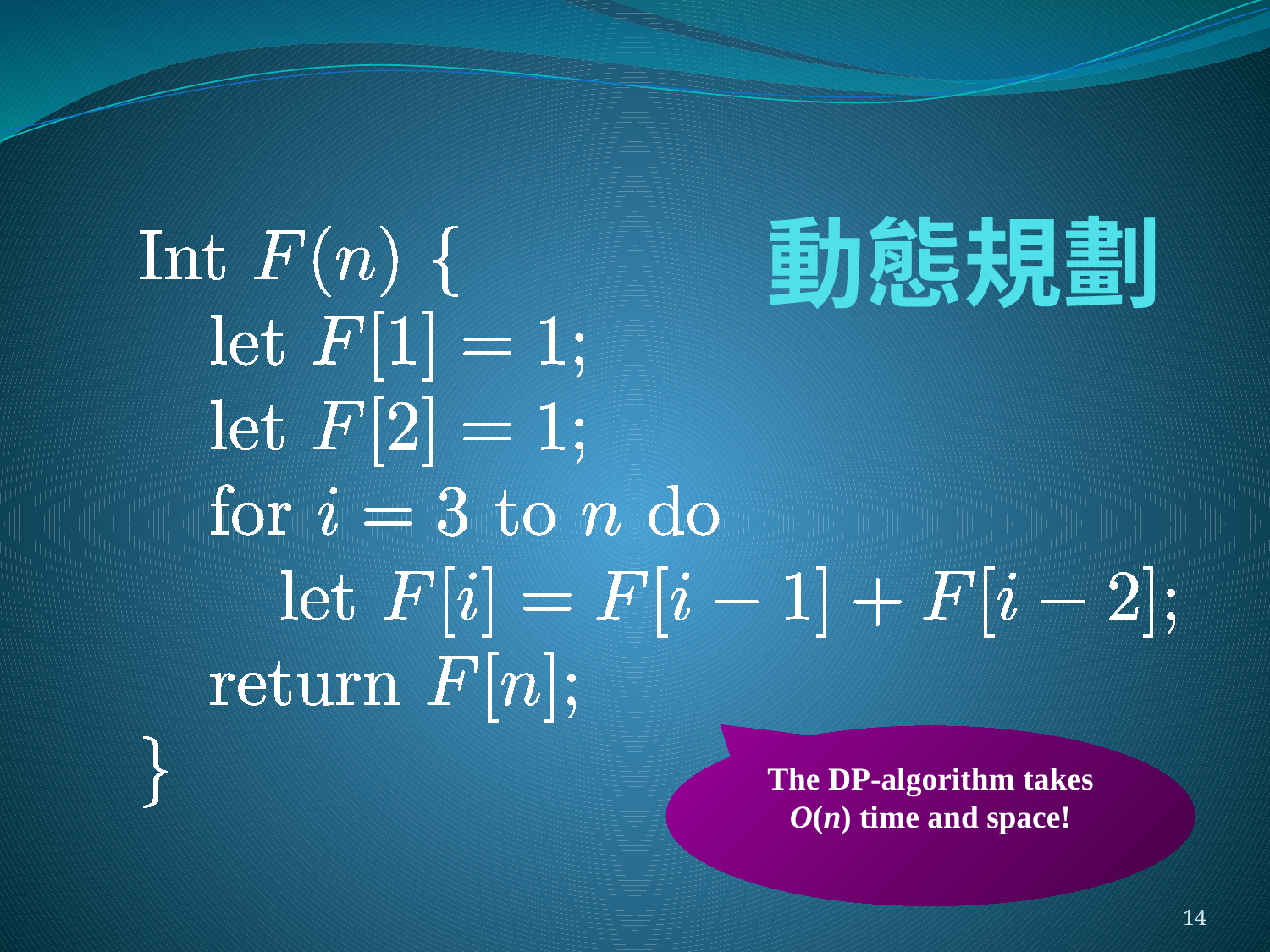

# 動態規劃

The DP-algorithm takes O(n) time and space!
14